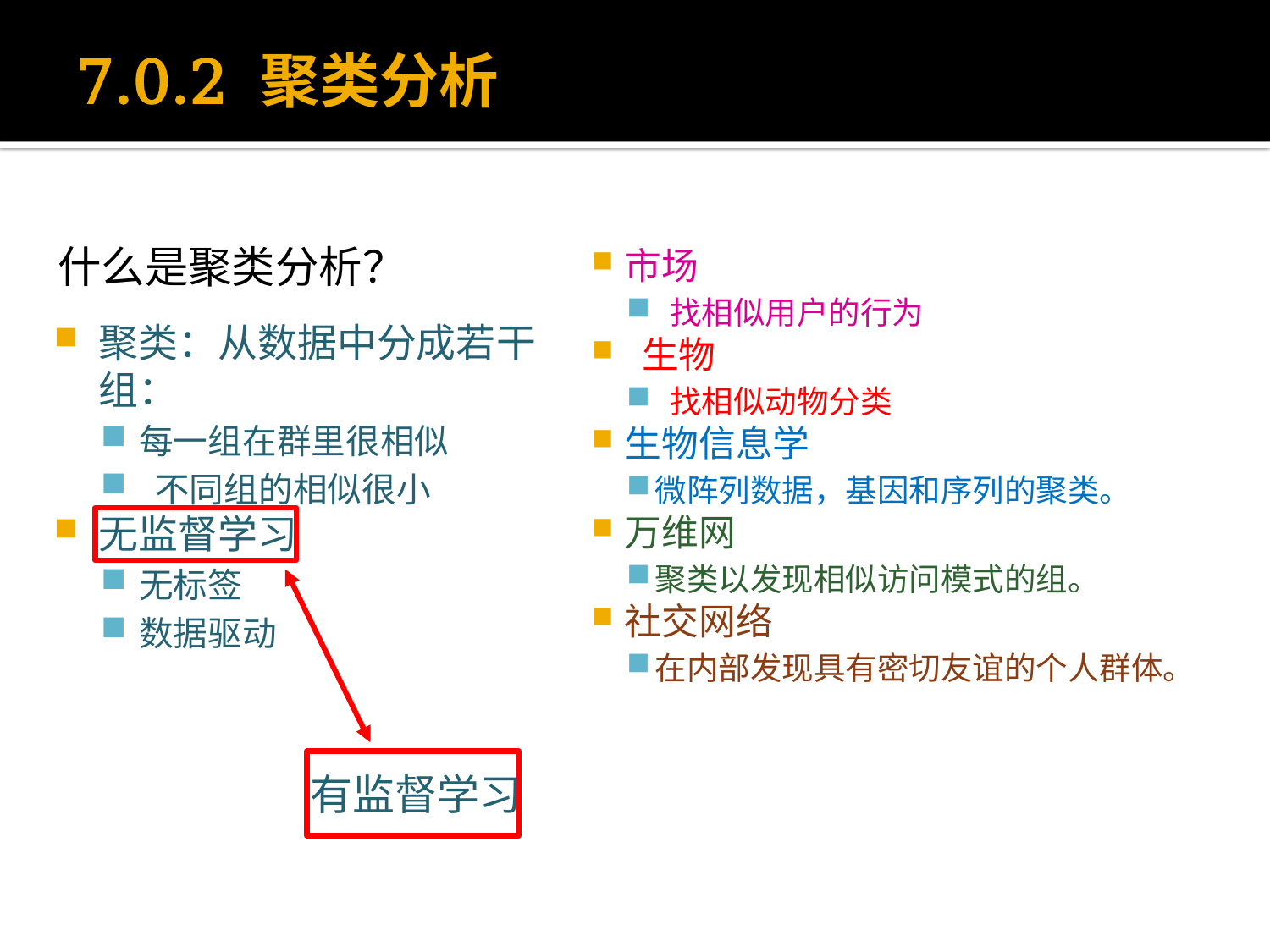

# 7.0.2 聚类分析
市场
 找相似用户的行为
 生物
 找相似动物分类
生物信息学
微阵列数据，基因和序列的聚类。
万维网
聚类以发现相似访问模式的组。
社交网络
在内部发现具有密切友谊的个人群体。
什么是聚类分析？

聚类：从数据中分成若干组：
每一组在群里很相似
 不同组的相似很小
无监督学习
无标签
数据驱动

有监督学习